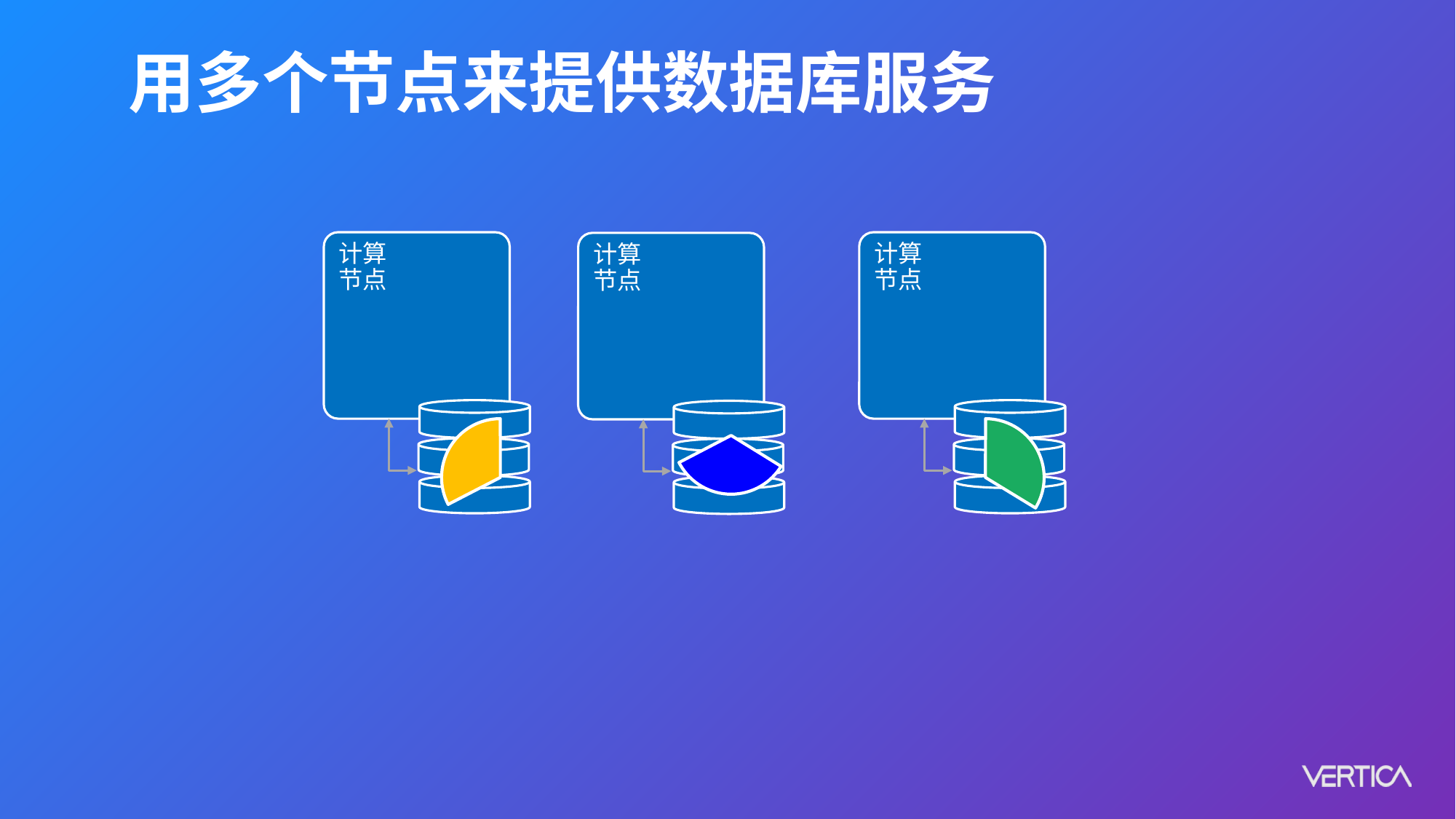

用多个节点来提供数据库服务
计算
节点

计算
节点

计算
节点